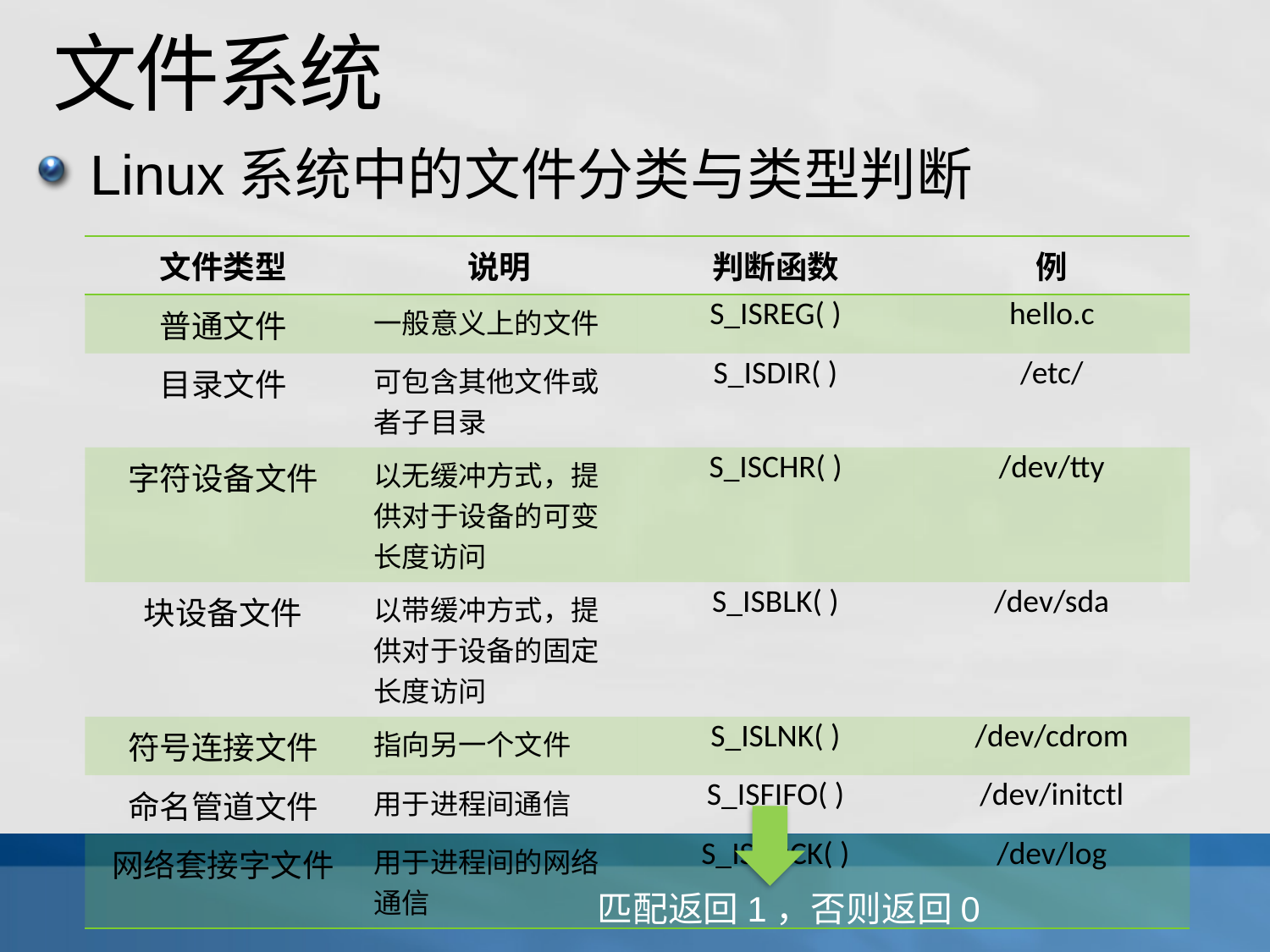

# 文件系统
Linux系统中的文件分类与类型判断

| 文件类型 | 说明 | 判断函数 | 例 |
| --- | --- | --- | --- |
| 普通文件 | 一般意义上的文件 | S\_ISREG( ) | hello.c |
| 目录文件 | 可包含其他文件或者子目录 | S\_ISDIR( ) | /etc/ |
| 字符设备文件 | 以无缓冲方式，提供对于设备的可变长度访问 | S\_ISCHR( ) | /dev/tty |
| 块设备文件 | 以带缓冲方式，提供对于设备的固定长度访问 | S\_ISBLK( ) | /dev/sda |
| 符号连接文件 | 指向另一个文件 | S\_ISLNK( ) | /dev/cdrom |
| 命名管道文件 | 用于进程间通信 | S\_ISFIFO( ) | /dev/initctl |
| 网络套接字文件 | 用于进程间的网络通信 | S\_ISSOCK( ) | /dev/log |

匹配返回1，否则返回0